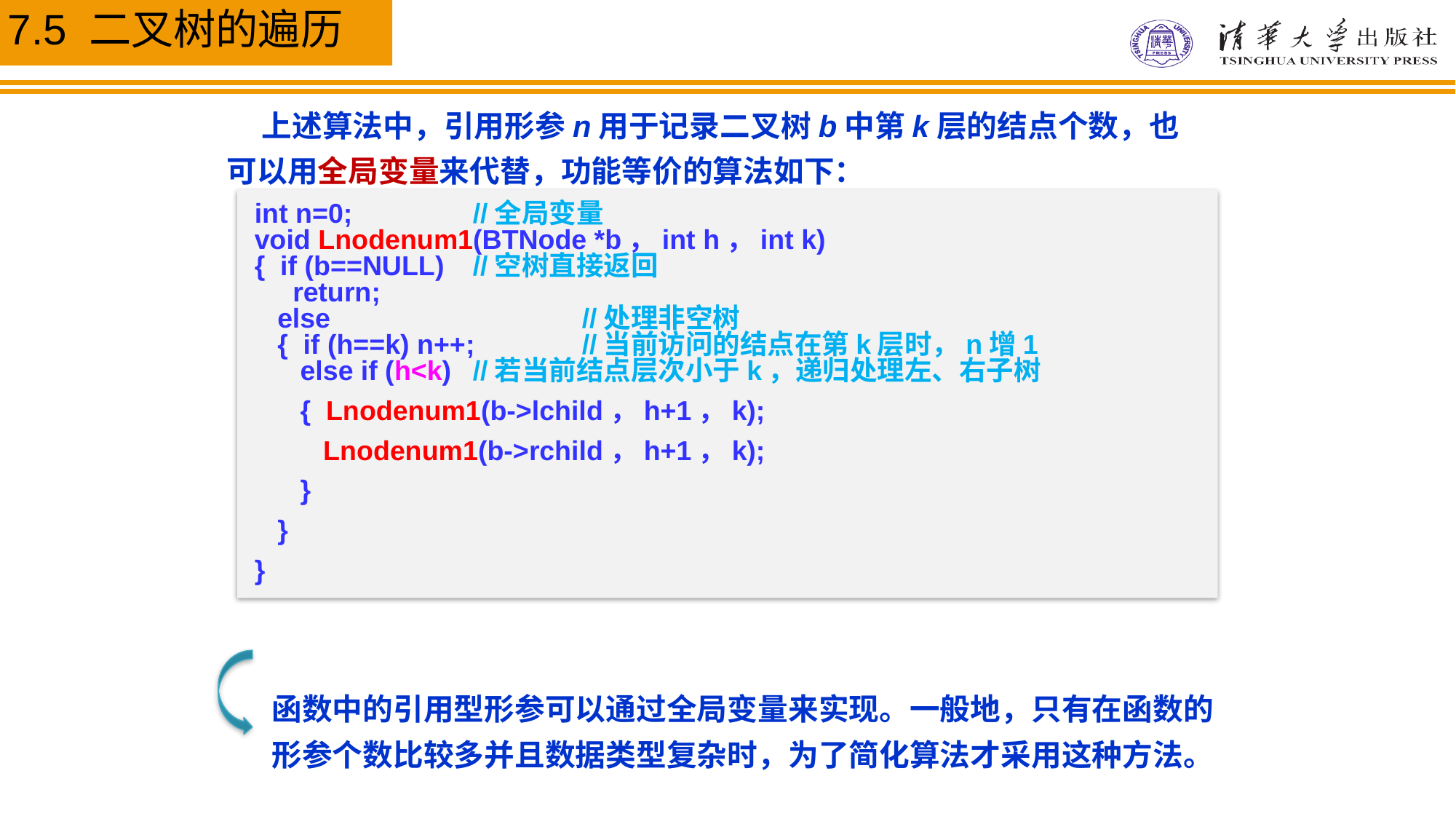

上述算法中，引用形参n用于记录二叉树b中第k层的结点个数，也可以用全局变量来代替，功能等价的算法如下：
int n=0;		//全局变量
void Lnodenum1(BTNode *b，int h，int k)
{  if (b==NULL)	//空树直接返回
     return;
   else			//处理非空树
   {  if (h==k) n++;	//当前访问的结点在第k层时，n增1
      else if (h<k)	//若当前结点层次小于k，递归处理左、右子树
      {  Lnodenum1(b->lchild，h+1，k);
         Lnodenum1(b->rchild，h+1，k);
      }
   }
}

函数中的引用型形参可以通过全局变量来实现。一般地，只有在函数的形参个数比较多并且数据类型复杂时，为了简化算法才采用这种方法。